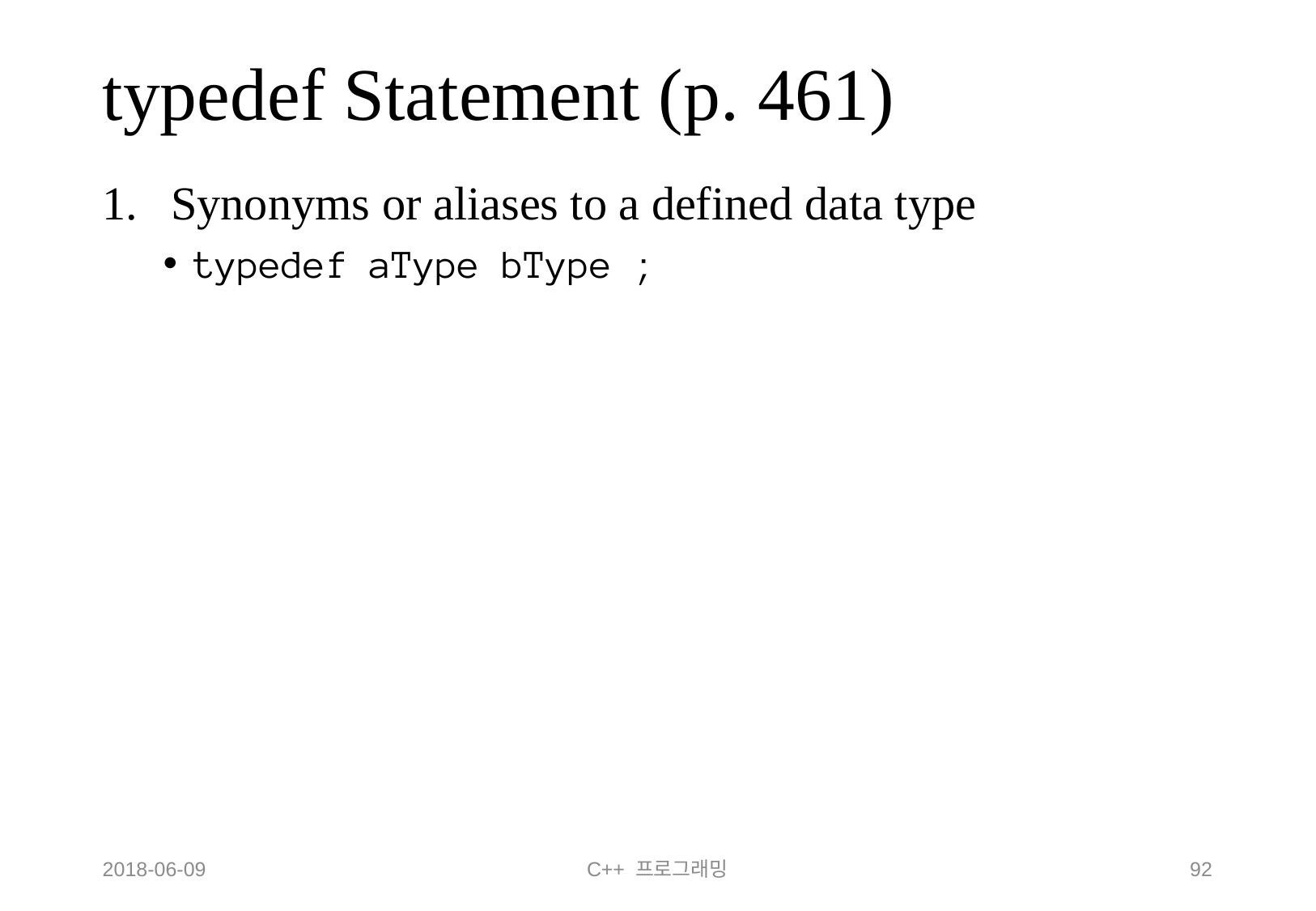

# typedef Statement (p. 461)
Synonyms or aliases to a defined data type
typedef aType bType ;
2018-06-09
C++ 프로그래밍
92